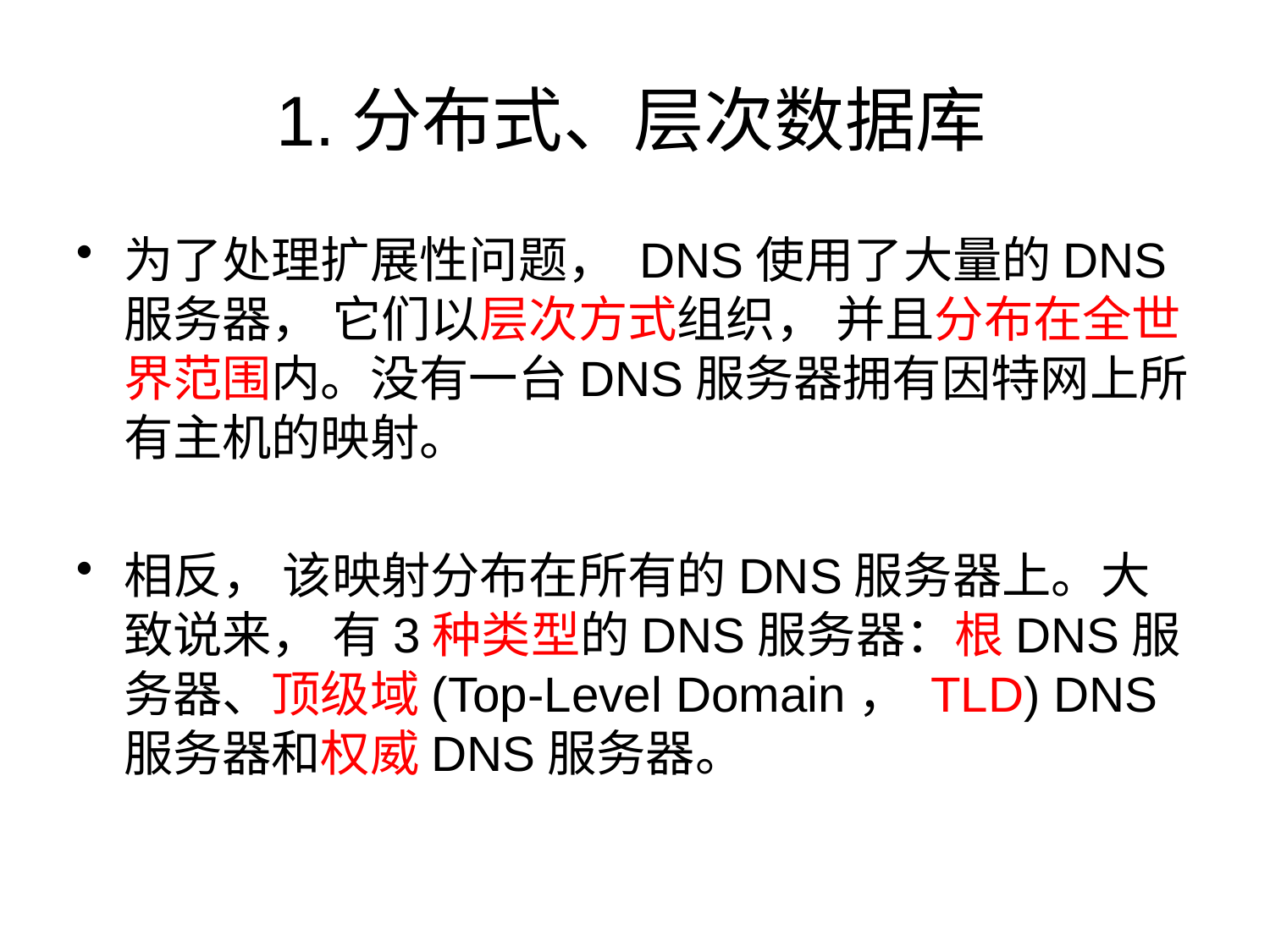

# 1.分布式、层次数据库
为了处理扩展性问题， DNS使用了大量的DNS服务器， 它们以层次方式组织， 并且分布在全世界范围内。没有一台DNS服务器拥有因特网上所有主机的映射。

相反， 该映射分布在所有的DNS服务器上。大致说来， 有3种类型的DNS服务器：根DNS服务器、顶级域(Top-Level Domain， TLD) DNS服务器和权威DNS服务器。